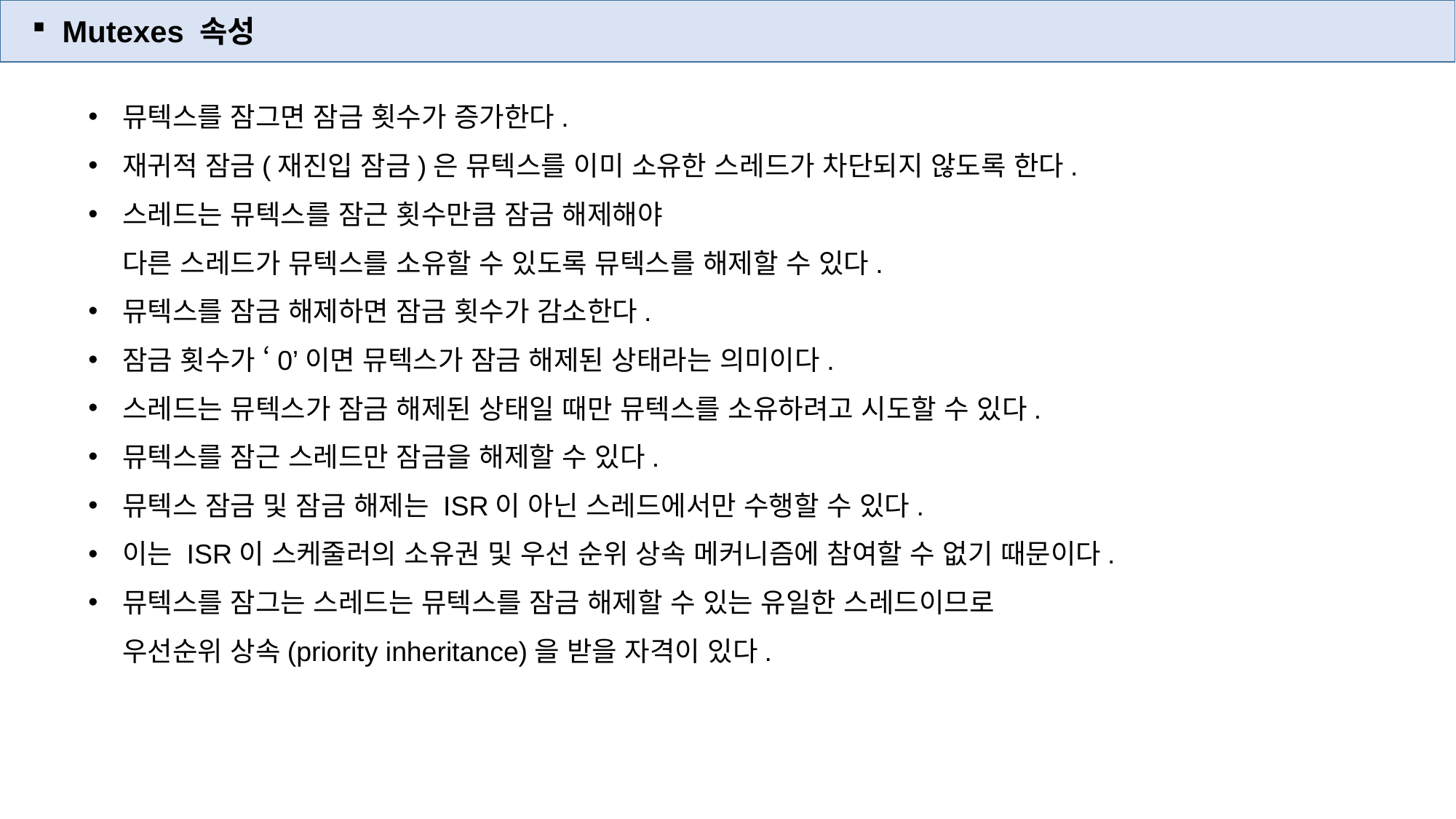

Mutexes 속성

뮤텍스를 잠그면 잠금 횟수가 증가한다.
재귀적 잠금(재진입 잠금)은 뮤텍스를 이미 소유한 스레드가 차단되지 않도록 한다.
스레드는 뮤텍스를 잠근 횟수만큼 잠금 해제해야
다른 스레드가 뮤텍스를 소유할 수 있도록 뮤텍스를 해제할 수 있다.
뮤텍스를 잠금 해제하면 잠금 횟수가 감소한다.
잠금 횟수가 ‘0’이면 뮤텍스가 잠금 해제된 상태라는 의미이다.
스레드는 뮤텍스가 잠금 해제된 상태일 때만 뮤텍스를 소유하려고 시도할 수 있다.
뮤텍스를 잠근 스레드만 잠금을 해제할 수 있다.
뮤텍스 잠금 및 잠금 해제는 ISR이 아닌 스레드에서만 수행할 수 있다.
이는 ISR이 스케줄러의 소유권 및 우선 순위 상속 메커니즘에 참여할 수 없기 때문이다.
뮤텍스를 잠그는 스레드는 뮤텍스를 잠금 해제할 수 있는 유일한 스레드이므로
우선순위 상속(priority inheritance)을 받을 자격이 있다.